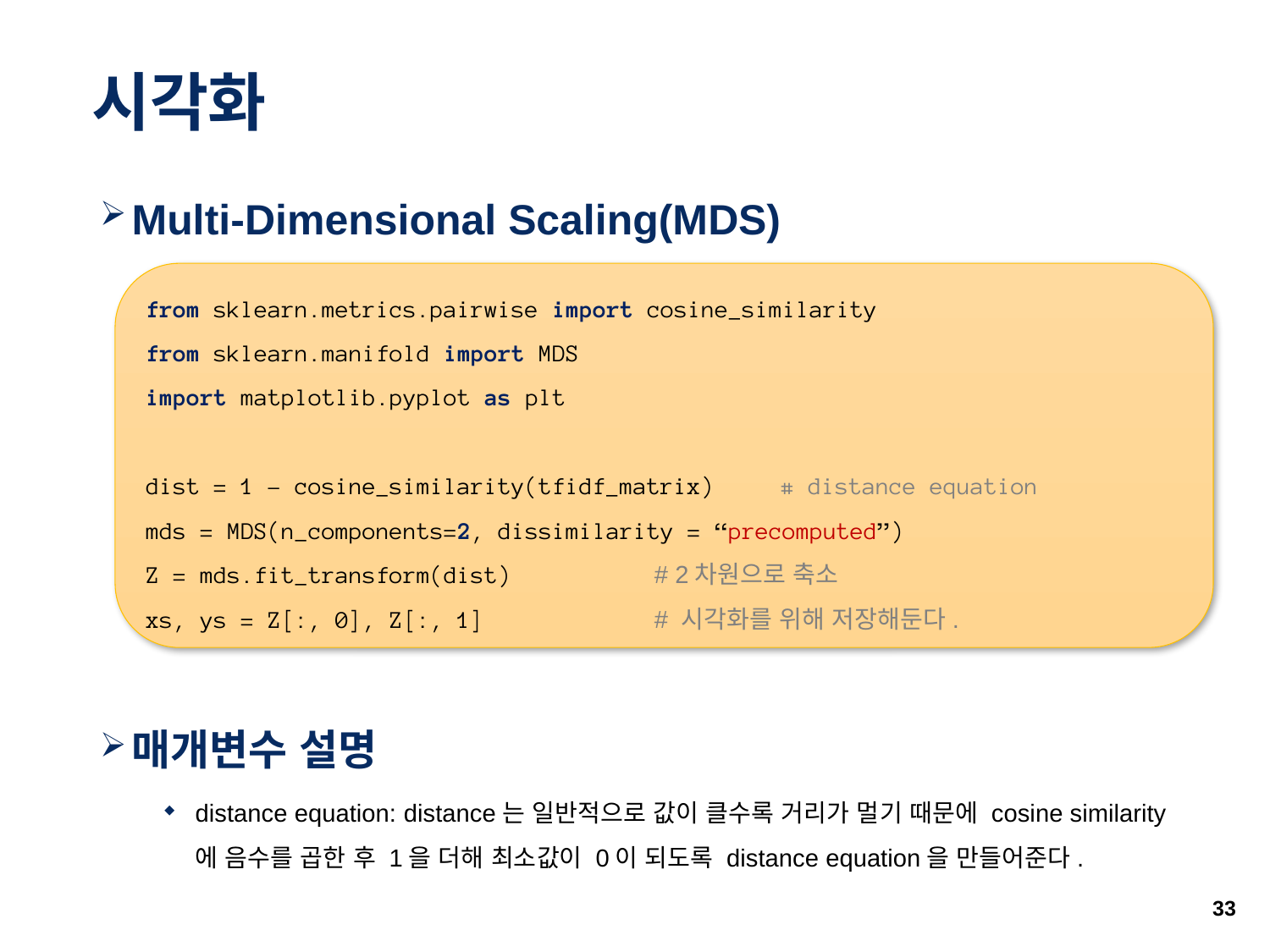

# 시각화
Multi-Dimensional Scaling(MDS)

매개변수 설명
distance equation: distance는 일반적으로 값이 클수록 거리가 멀기 때문에 cosine similarity에 음수를 곱한 후 1을 더해 최소값이 0이 되도록 distance equation을 만들어준다.
from sklearn.metrics.pairwise import cosine_similarity
from sklearn.manifold import MDS
import matplotlib.pyplot as plt

dist = 1 – cosine_similarity(tfidf_matrix)	# distance equation
mds = MDS(n_components=2, dissimilarity = “precomputed”)
Z = mds.fit_transform(dist)		# 2차원으로 축소
xs, ys = Z[:, 0], Z[:, 1]		# 시각화를 위해 저장해둔다.
33